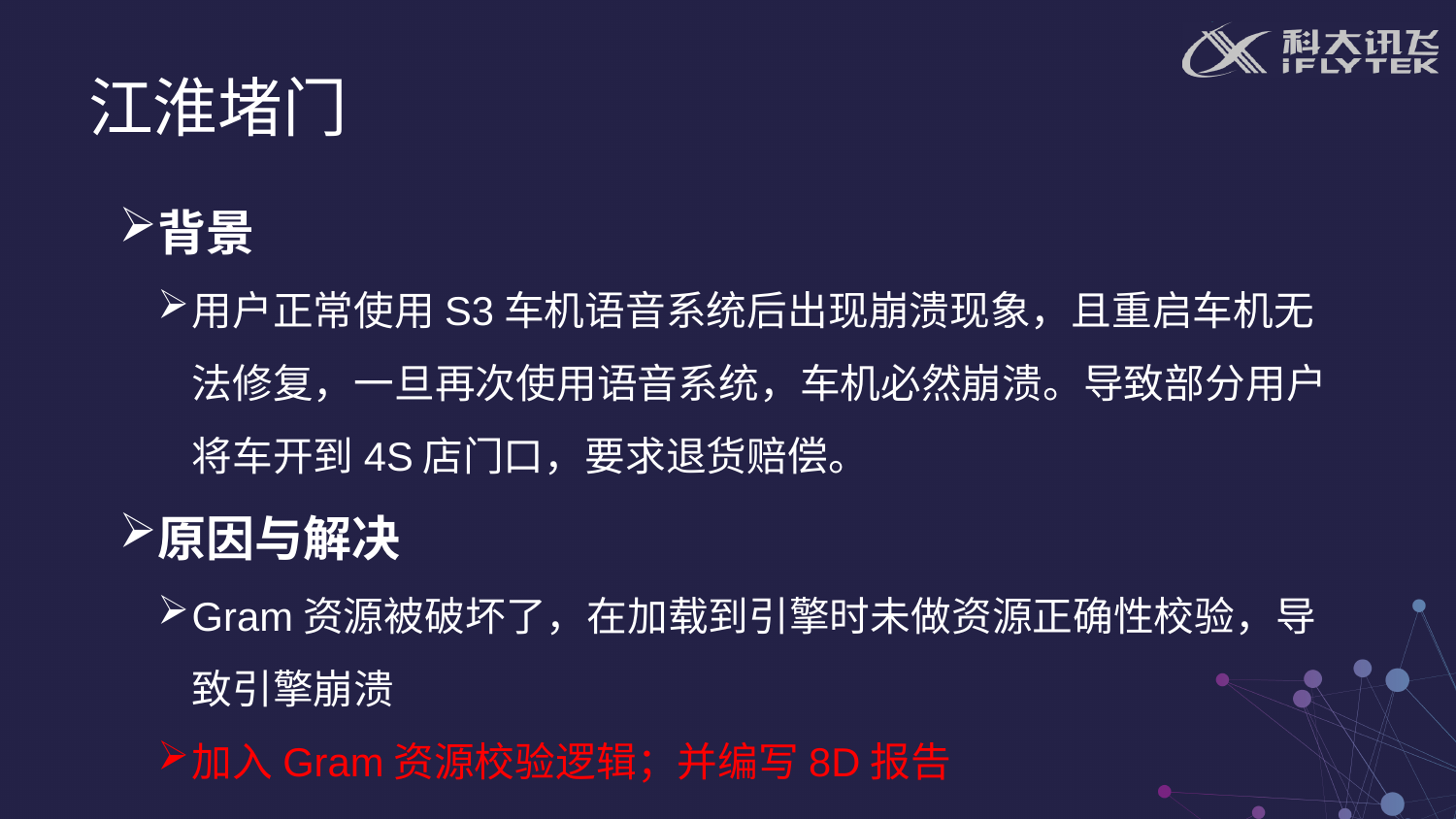

江淮堵门
背景
用户正常使用S3车机语音系统后出现崩溃现象，且重启车机无法修复，一旦再次使用语音系统，车机必然崩溃。导致部分用户将车开到4S店门口，要求退货赔偿。
原因与解决
Gram资源被破坏了，在加载到引擎时未做资源正确性校验，导致引擎崩溃
加入Gram资源校验逻辑；并编写8D报告